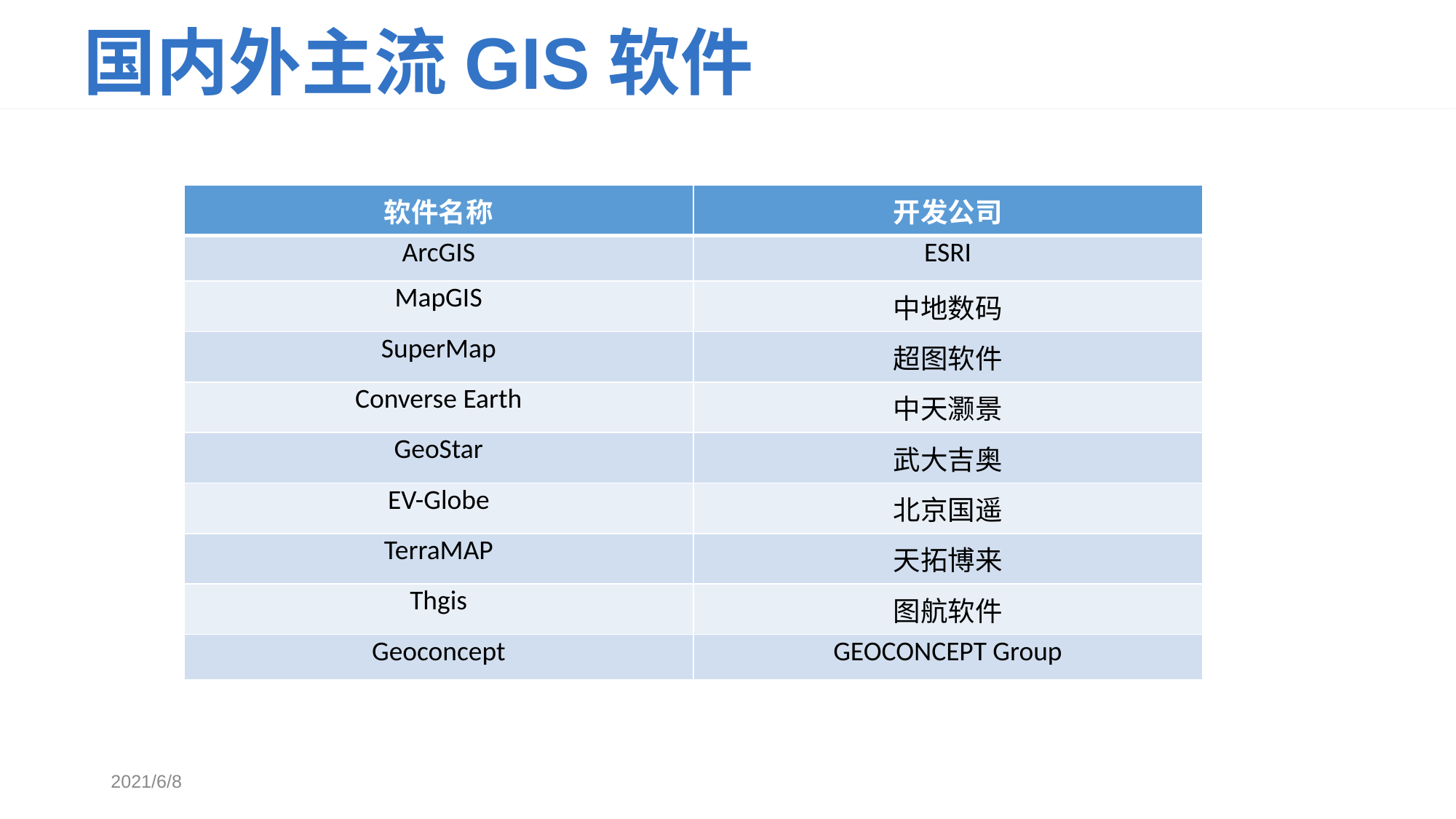

# 国内外主流GIS软件
| 软件名称 | 开发公司 |
| --- | --- |
| ArcGIS | ESRI |
| MapGIS | 中地数码 |
| SuperMap | 超图软件 |
| Converse Earth | 中天灏景 |
| GeoStar | 武大吉奥 |
| EV-Globe | 北京国遥 |
| TerraMAP | 天拓博来 |
| Thgis | 图航软件 |
| Geoconcept | GEOCONCEPT Group |
2021/6/8